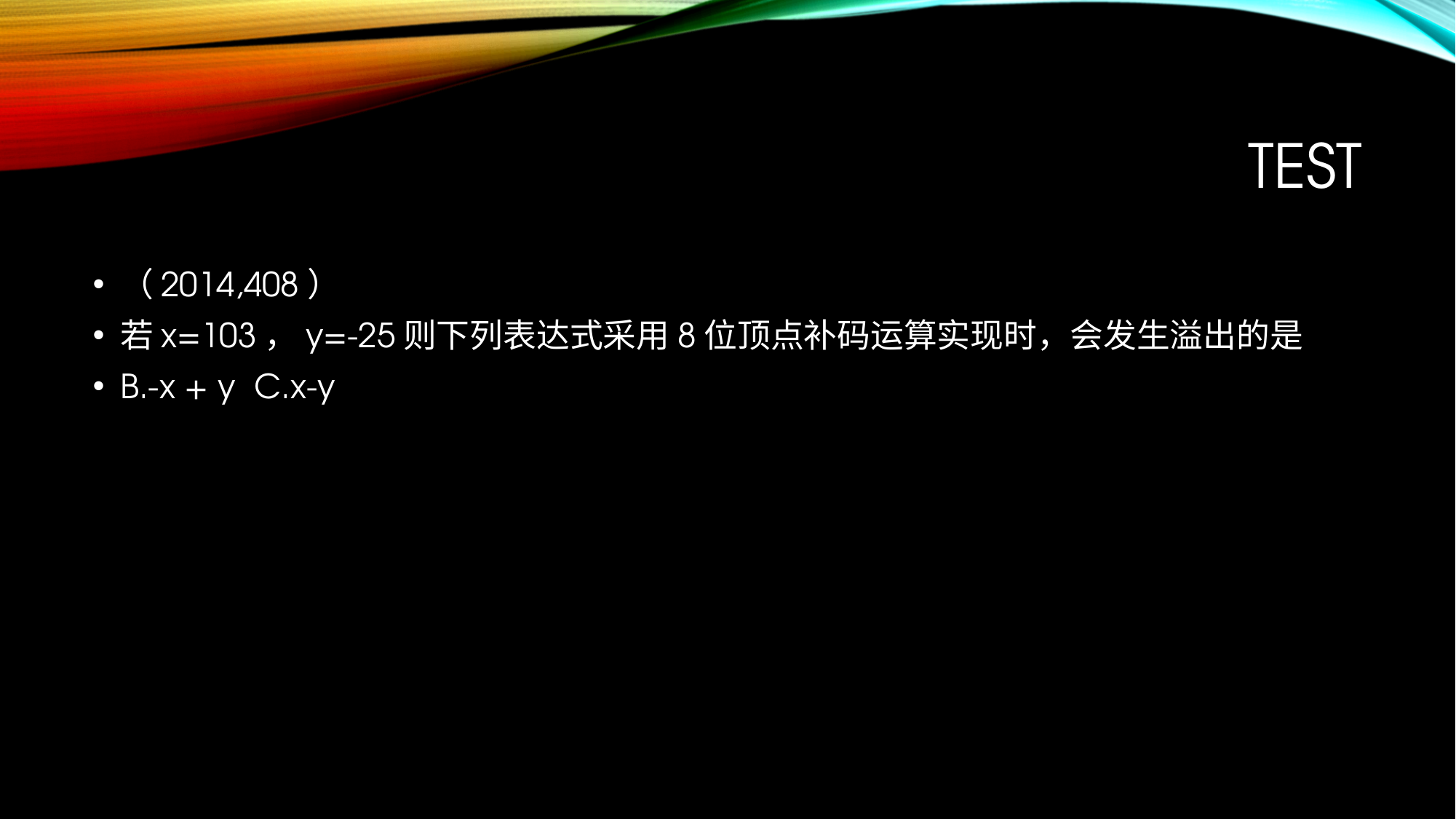

# TEST
（2014,408）
若x=103，y=-25则下列表达式采用8位顶点补码运算实现时，会发生溢出的是
B.-x + y  C.x-y